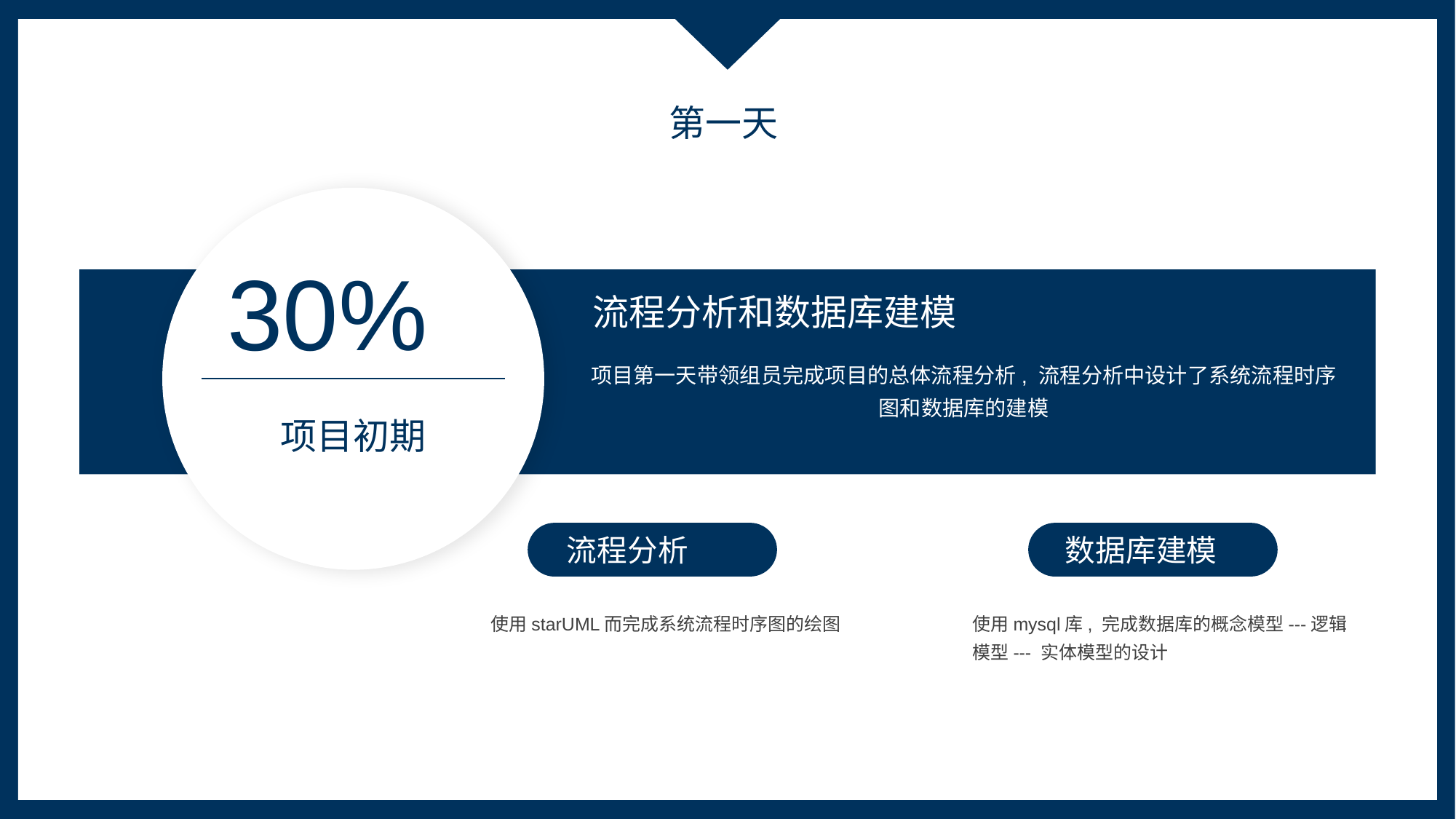

第一天

30%

流程分析和数据库建模
项目第一天带领组员完成项目的总体流程分析, 流程分析中设计了系统流程时序图和数据库的建模

项目初期

数据库建模
流程分析
使用starUML而完成系统流程时序图的绘图

使用mysql库, 完成数据库的概念模型---逻辑模型--- 实体模型的设计